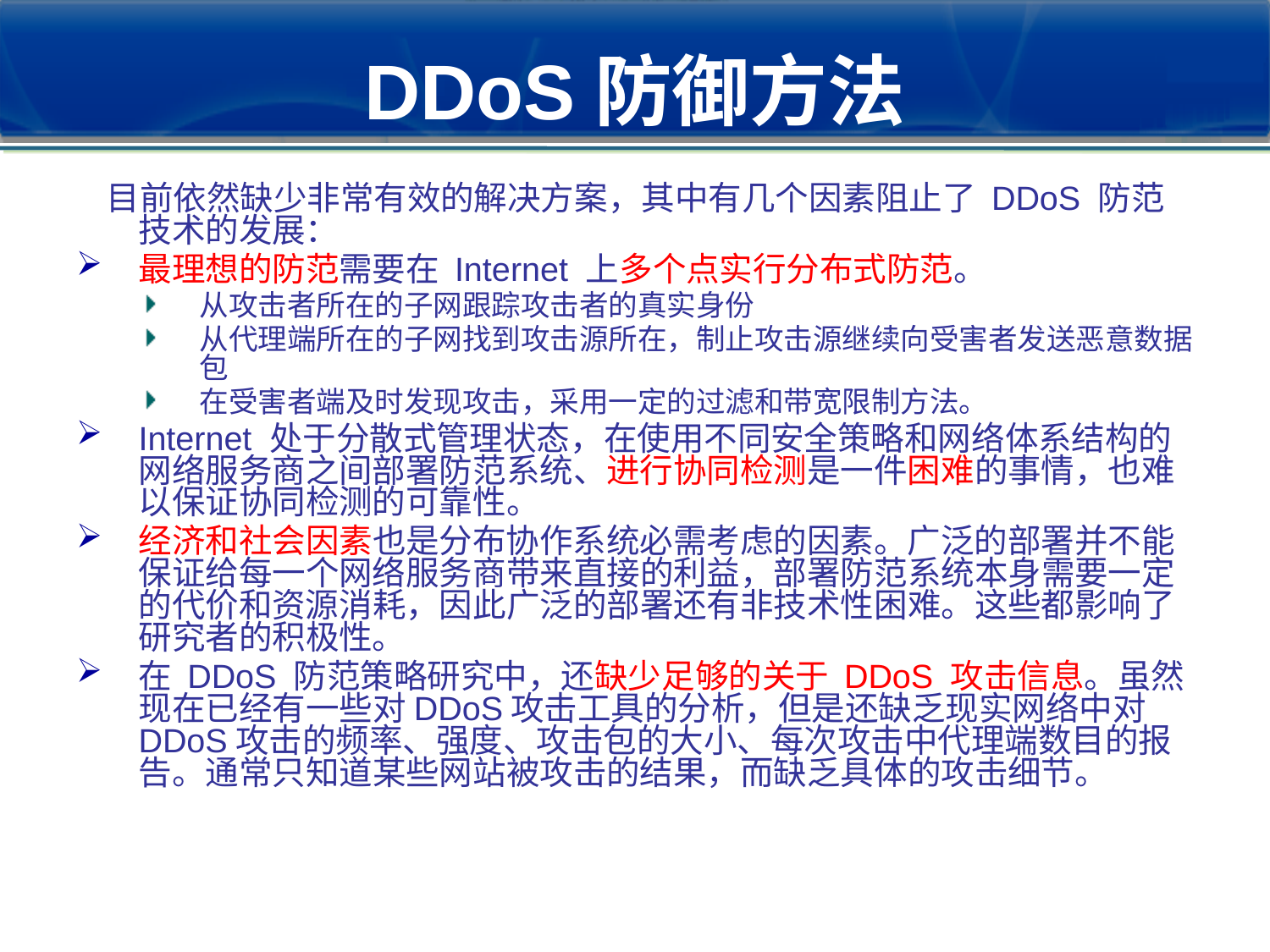

# DDoS防御方法
   目前依然缺少非常有效的解决方案，其中有几个因素阻止了 DDoS 防范技术的发展：
最理想的防范需要在 Internet 上多个点实行分布式防范。
从攻击者所在的子网跟踪攻击者的真实身份
从代理端所在的子网找到攻击源所在，制止攻击源继续向受害者发送恶意数据包
在受害者端及时发现攻击，采用一定的过滤和带宽限制方法。
Internet 处于分散式管理状态，在使用不同安全策略和网络体系结构的网络服务商之间部署防范系统、进行协同检测是一件困难的事情，也难以保证协同检测的可靠性。
经济和社会因素也是分布协作系统必需考虑的因素。广泛的部署并不能保证给每一个网络服务商带来直接的利益，部署防范系统本身需要一定的代价和资源消耗，因此广泛的部署还有非技术性困难。这些都影响了研究者的积极性。
在 DDoS 防范策略研究中，还缺少足够的关于 DDoS 攻击信息。虽然现在已经有一些对DDoS攻击工具的分析，但是还缺乏现实网络中对DDoS攻击的频率、强度、攻击包的大小、每次攻击中代理端数目的报告。通常只知道某些网站被攻击的结果，而缺乏具体的攻击细节。